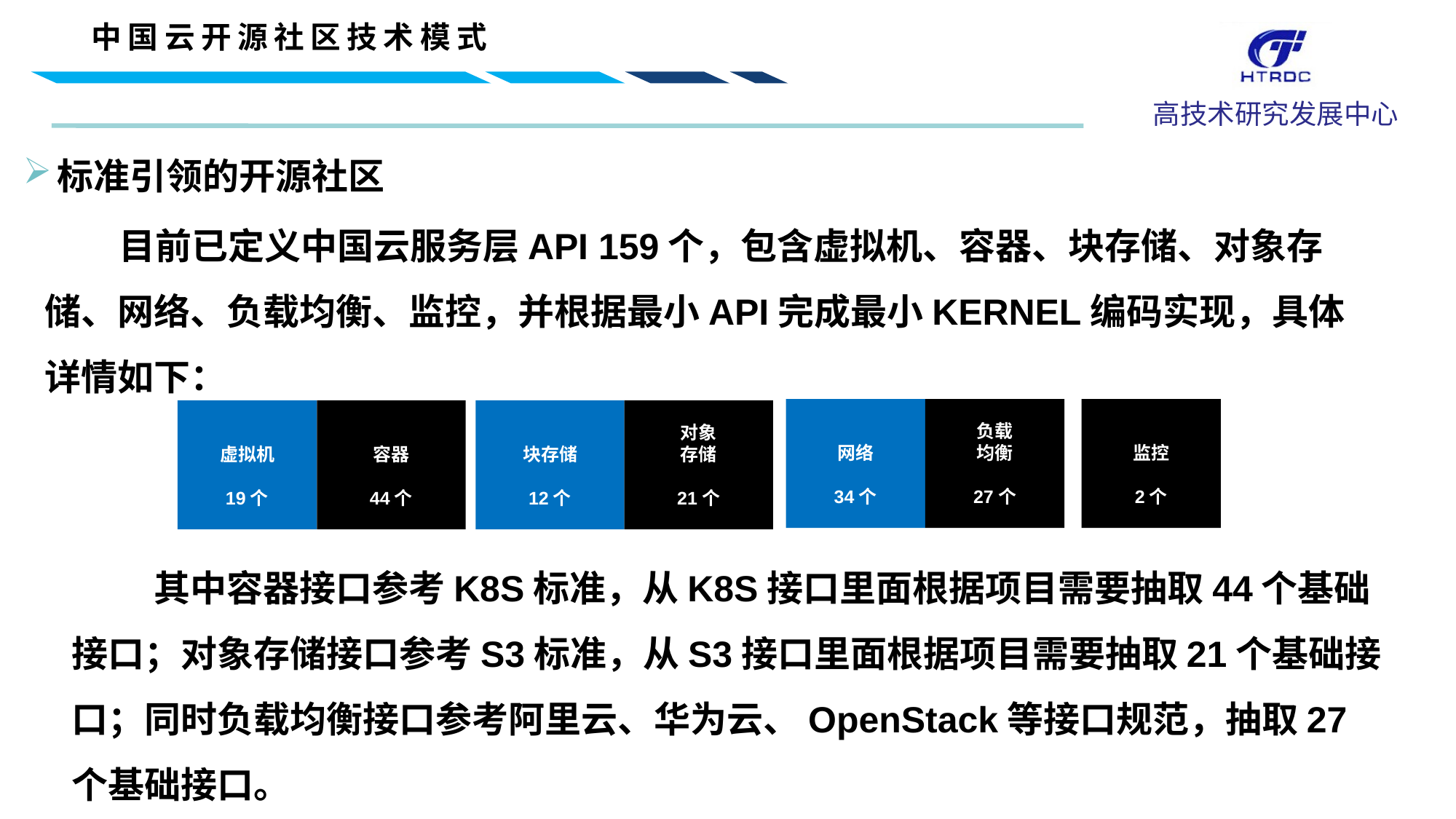

中国云开源社区技术模式

标准引领的开源社区
        目前已定义中国云服务层API 159个，包含虚拟机、容器、块存储、对象存储、网络、负载均衡、监控，并根据最小API完成最小KERNEL编码实现，具体详情如下：
负载
均衡

27个

网络

34个

监控

2个
对象
存储

21个

块存储

12个

容器

44个

虚拟机

19个

         其中容器接口参考K8S标准，从K8S接口里面根据项目需要抽取44个基础接口；对象存储接口参考S3标准，从S3接口里面根据项目需要抽取21个基础接口；同时负载均衡接口参考阿里云、华为云、OpenStack等接口规范，抽取27个基础接口。